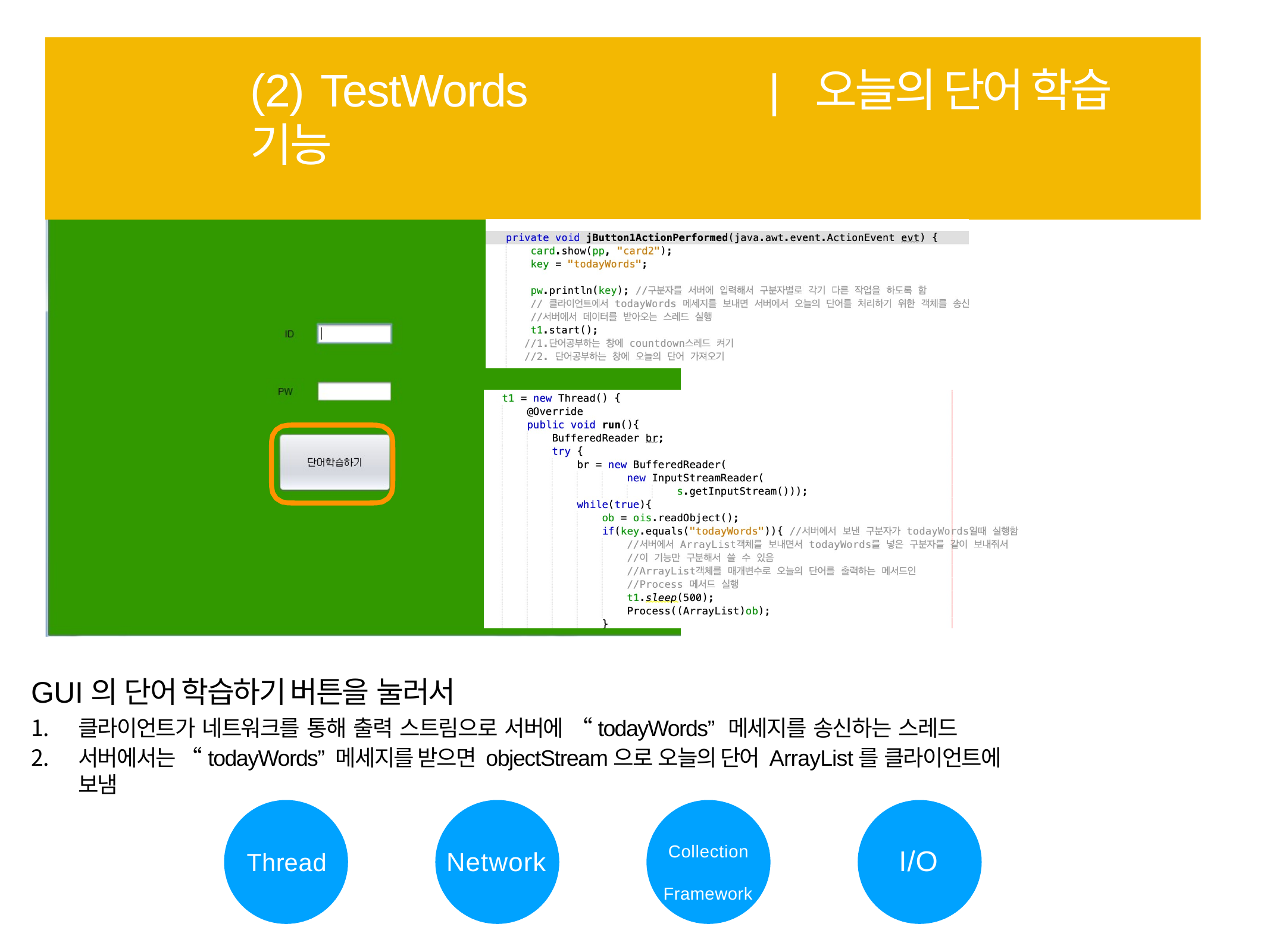

# (2) TestWords	| 오늘의 단어 학습 기능
기술요소

GUI의 단어 학습하기 버튼을 눌러서
클라이언트가 네트워크를 통해 출력 스트림으로 서버에 “todayWords” 메세지를 송신하는 스레드
서버에서는 “todayWords” 메세지를 받으면 objectStream으로 오늘의 단어 ArrayList를 클라이언트에 보냄

Collection  Framework
I/O
Network
Thread